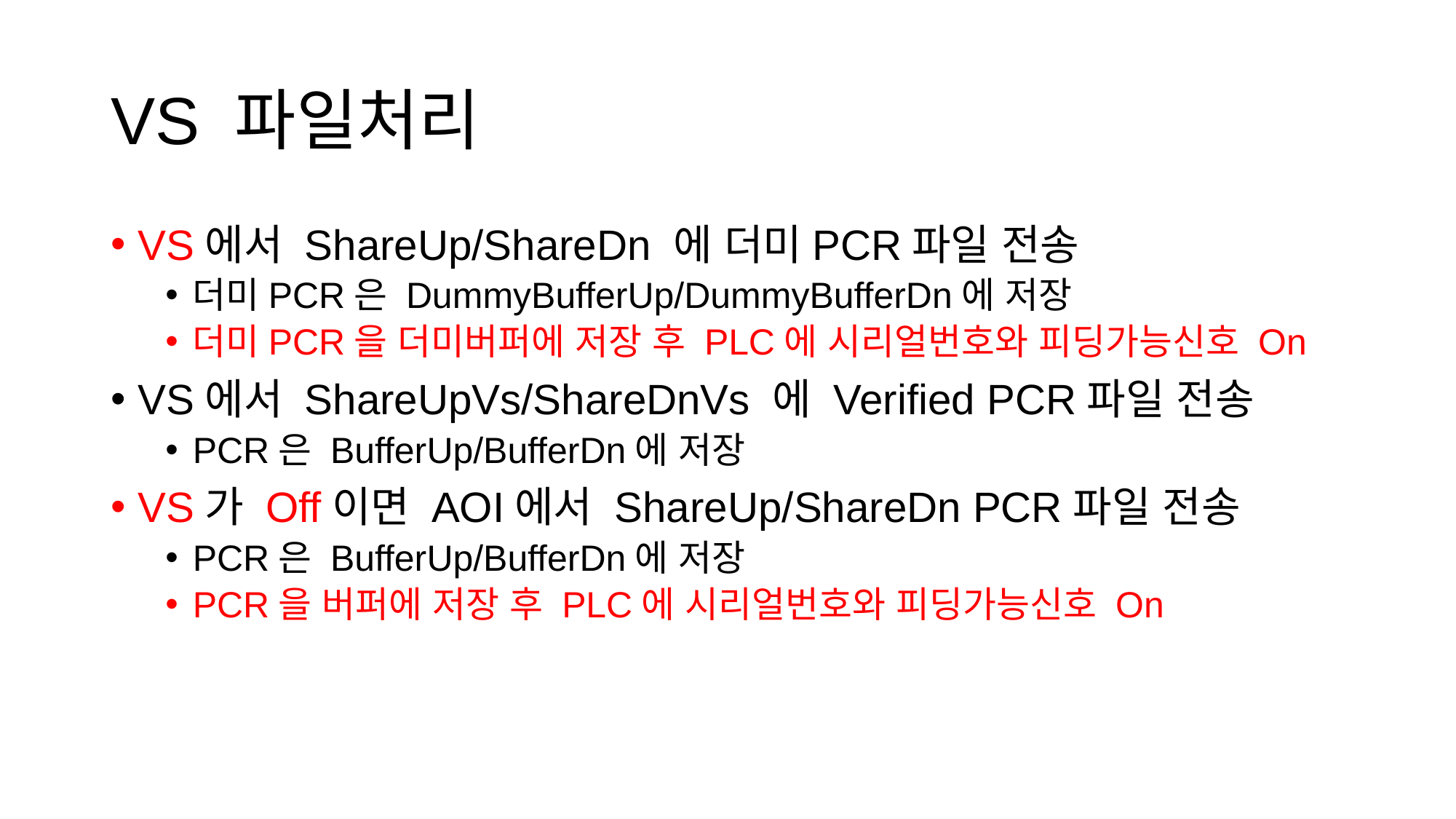

# VS 파일처리
VS에서 ShareUp/ShareDn 에 더미PCR파일 전송
더미PCR은 DummyBufferUp/DummyBufferDn에 저장
더미PCR을 더미버퍼에 저장 후 PLC에 시리얼번호와 피딩가능신호 On
VS에서 ShareUpVs/ShareDnVs 에 Verified PCR파일 전송
PCR은 BufferUp/BufferDn에 저장
VS가 Off이면 AOI에서 ShareUp/ShareDn PCR파일 전송
PCR은 BufferUp/BufferDn에 저장
PCR을 버퍼에 저장 후 PLC에 시리얼번호와 피딩가능신호 On